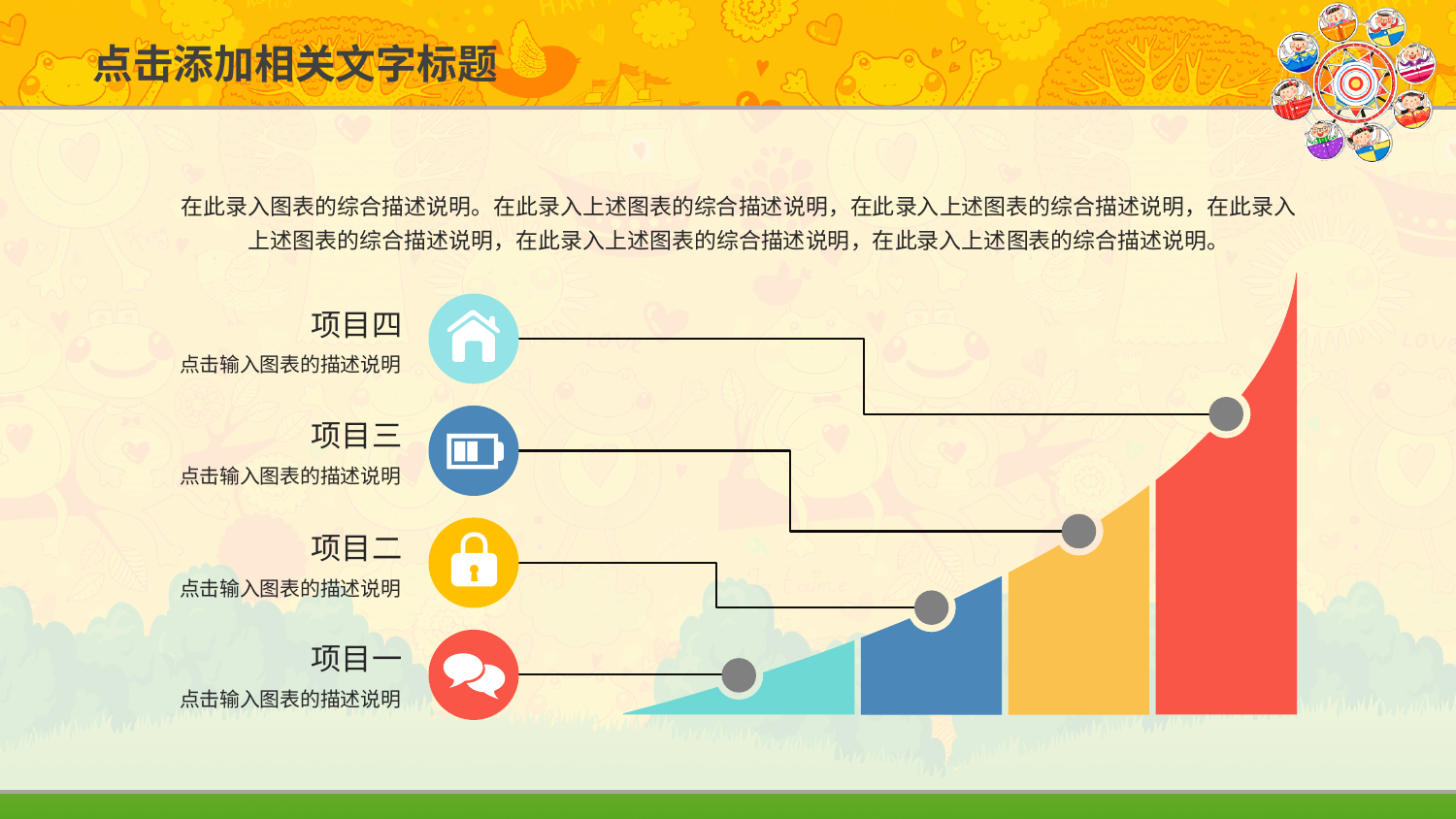

在此录入图表的综合描述说明。在此录入上述图表的综合描述说明，在此录入上述图表的综合描述说明，在此录入上述图表的综合描述说明，在此录入上述图表的综合描述说明，在此录入上述图表的综合描述说明。

项目四
点击输入图表的描述说明

项目三
点击输入图表的描述说明

项目二
点击输入图表的描述说明

项目一

点击输入图表的描述说明